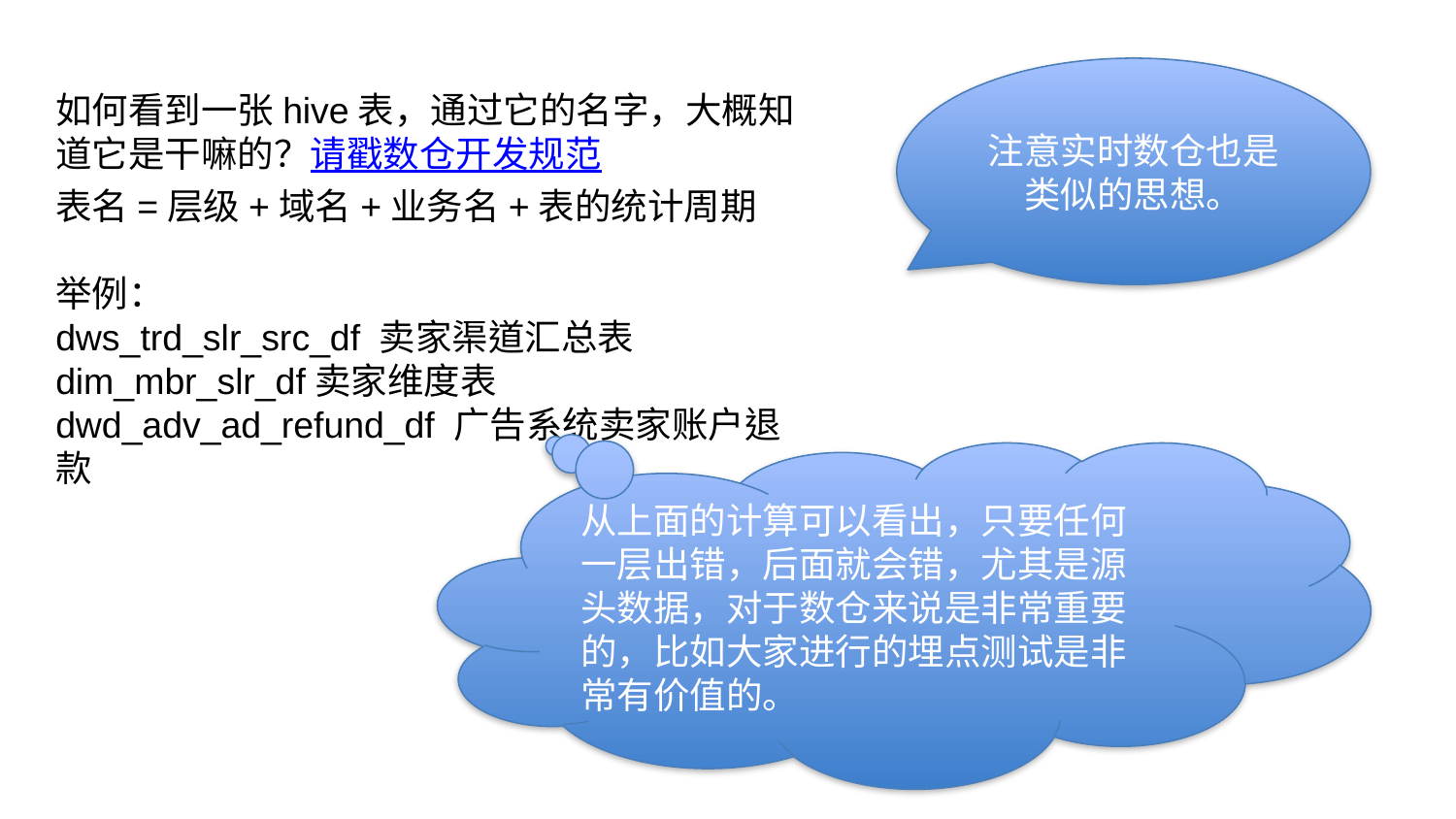

注意实时数仓也是类似的思想。
如何看到一张hive表，通过它的名字，大概知道它是干嘛的？请戳数仓开发规范
表名=层级+域名+业务名+表的统计周期

举例：
dws_trd_slr_src_df 卖家渠道汇总表
dim_mbr_slr_df卖家维度表
dwd_adv_ad_refund_df 广告系统卖家账户退款
从上面的计算可以看出，只要任何一层出错，后面就会错，尤其是源头数据，对于数仓来说是非常重要的，比如大家进行的埋点测试是非常有价值的。